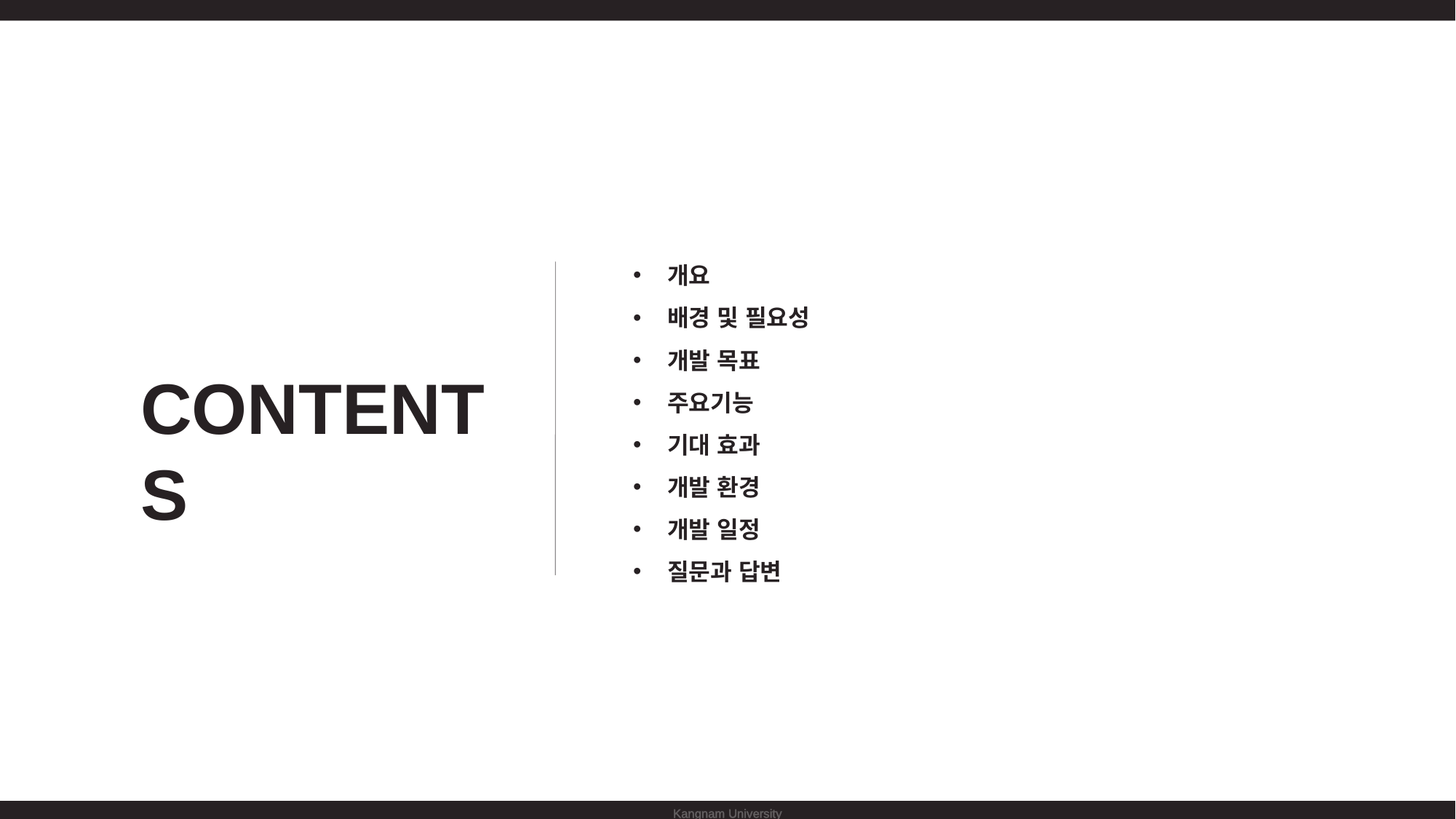

개요
배경 및 필요성
개발 목표
주요기능
기대 효과
개발 환경
개발 일정
질문과 답변
CONTENTS
Kangnam University